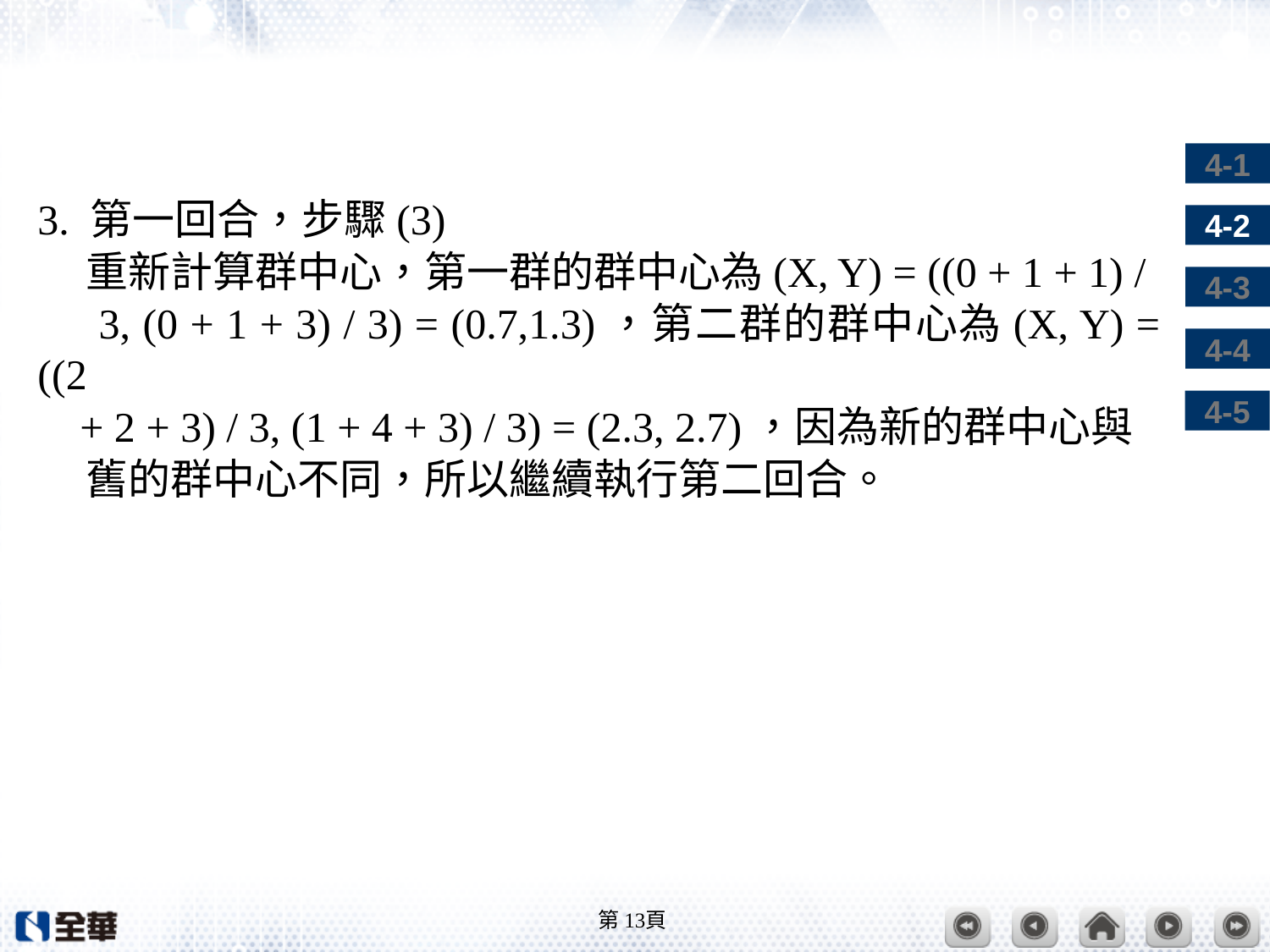

#
3. 第一回合，步驟(3)
    重新計算群中心，第一群的群中心為(X, Y) = ((0 + 1 + 1) /
     3, (0 + 1 + 3) / 3) = (0.7,1.3)，第二群的群中心為(X, Y) = ((2
    + 2 + 3) / 3, (1 + 4 + 3) / 3) = (2.3, 2.7)，因為新的群中心與
    舊的群中心不同，所以繼續執行第二回合。